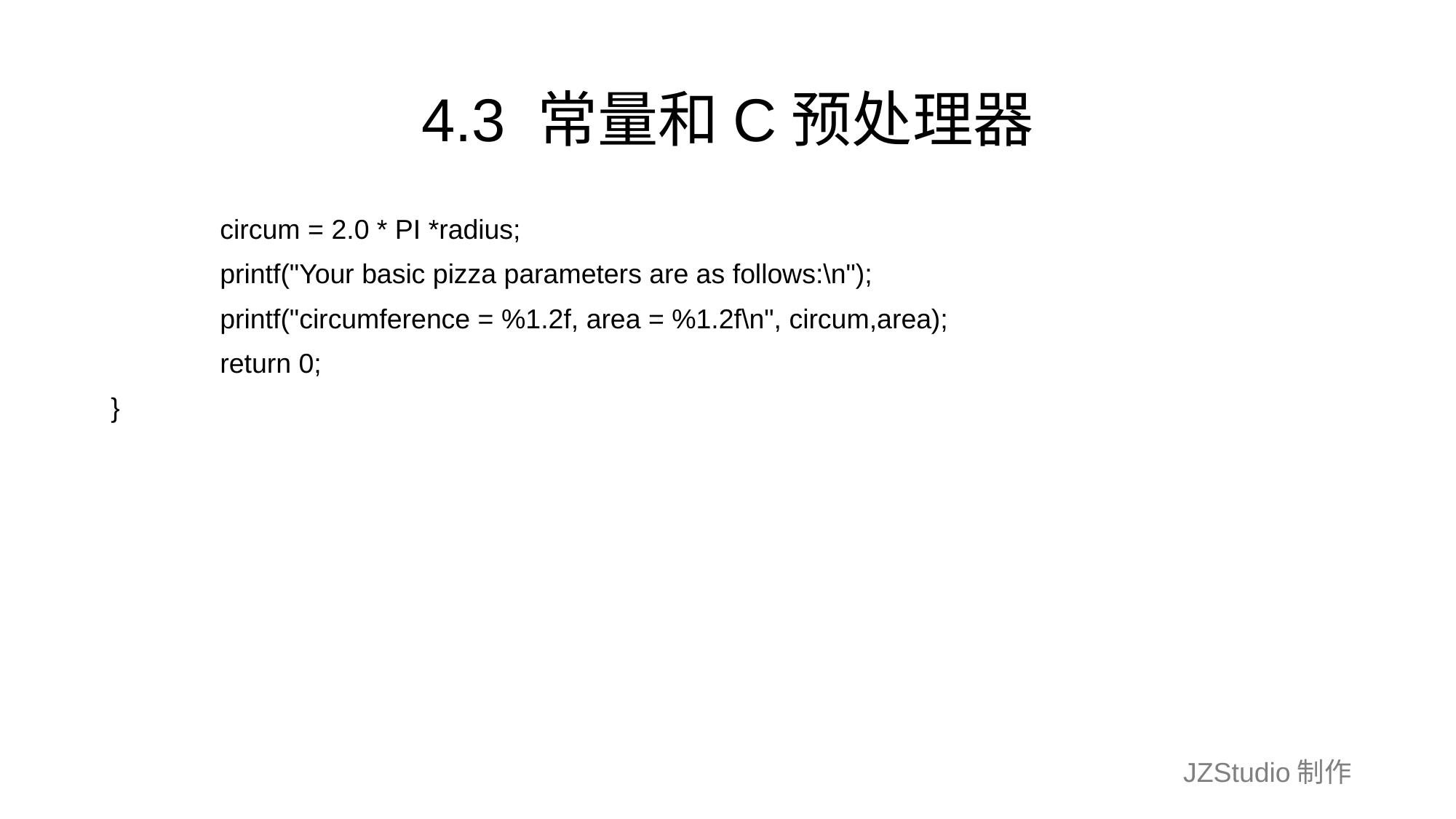

# 4.3 常量和C预处理器
	circum = 2.0 * PI *radius;
	printf("Your basic pizza parameters are as follows:\n");
	printf("circumference = %1.2f, area = %1.2f\n", circum,area);
	return 0;
}